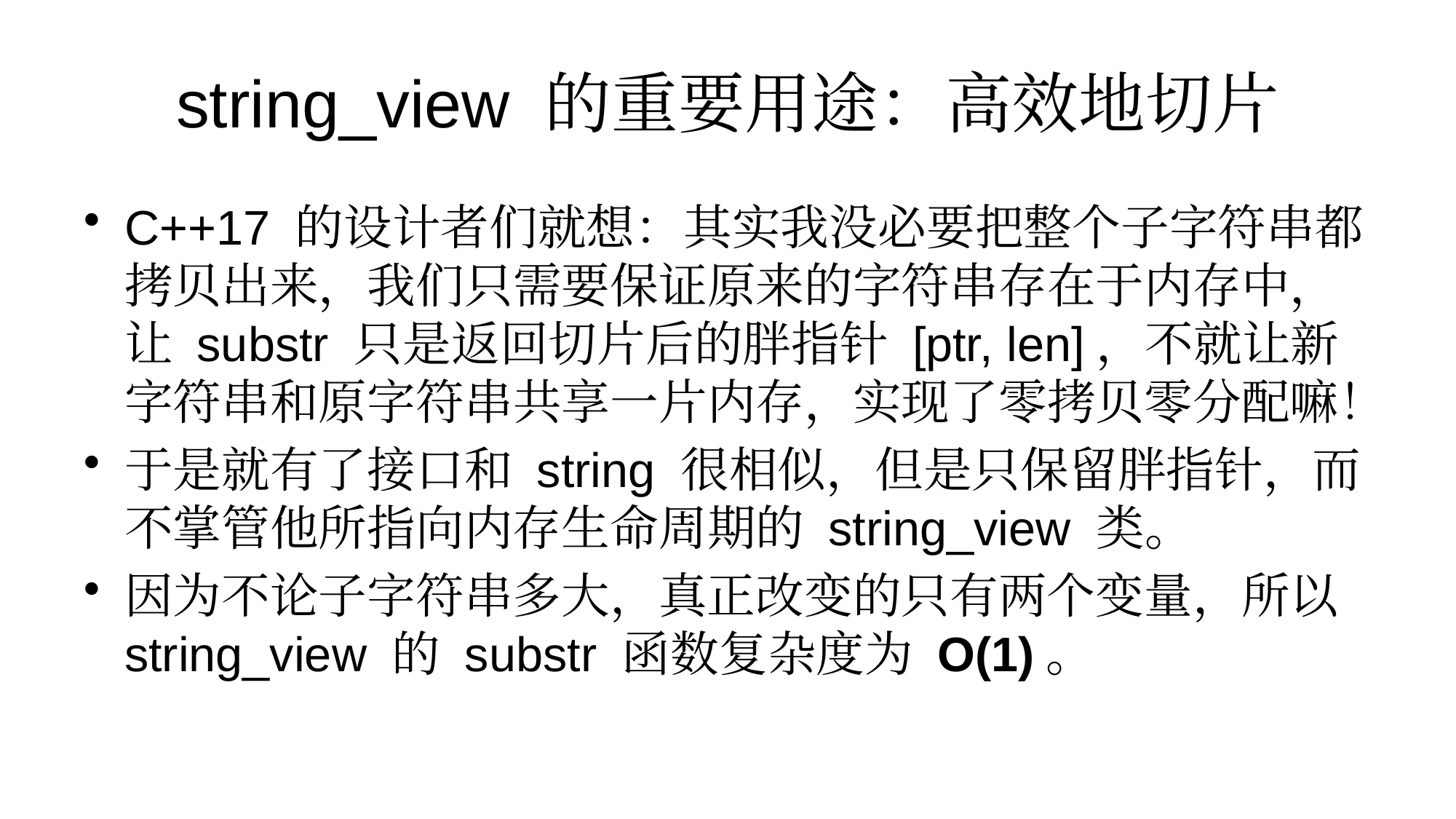

# string_view 的重要用途：高效地切片
C++17 的设计者们就想：其实我没必要把整个子字符串都拷贝出来，我们只需要保证原来的字符串存在于内存中，让 substr 只是返回切片后的胖指针 [ptr, len]，不就让新字符串和原字符串共享一片内存，实现了零拷贝零分配嘛！
于是就有了接口和 string 很相似，但是只保留胖指针，而不掌管他所指向内存生命周期的 string_view 类。
因为不论子字符串多大，真正改变的只有两个变量，所以 string_view 的 substr 函数复杂度为 O(1)。